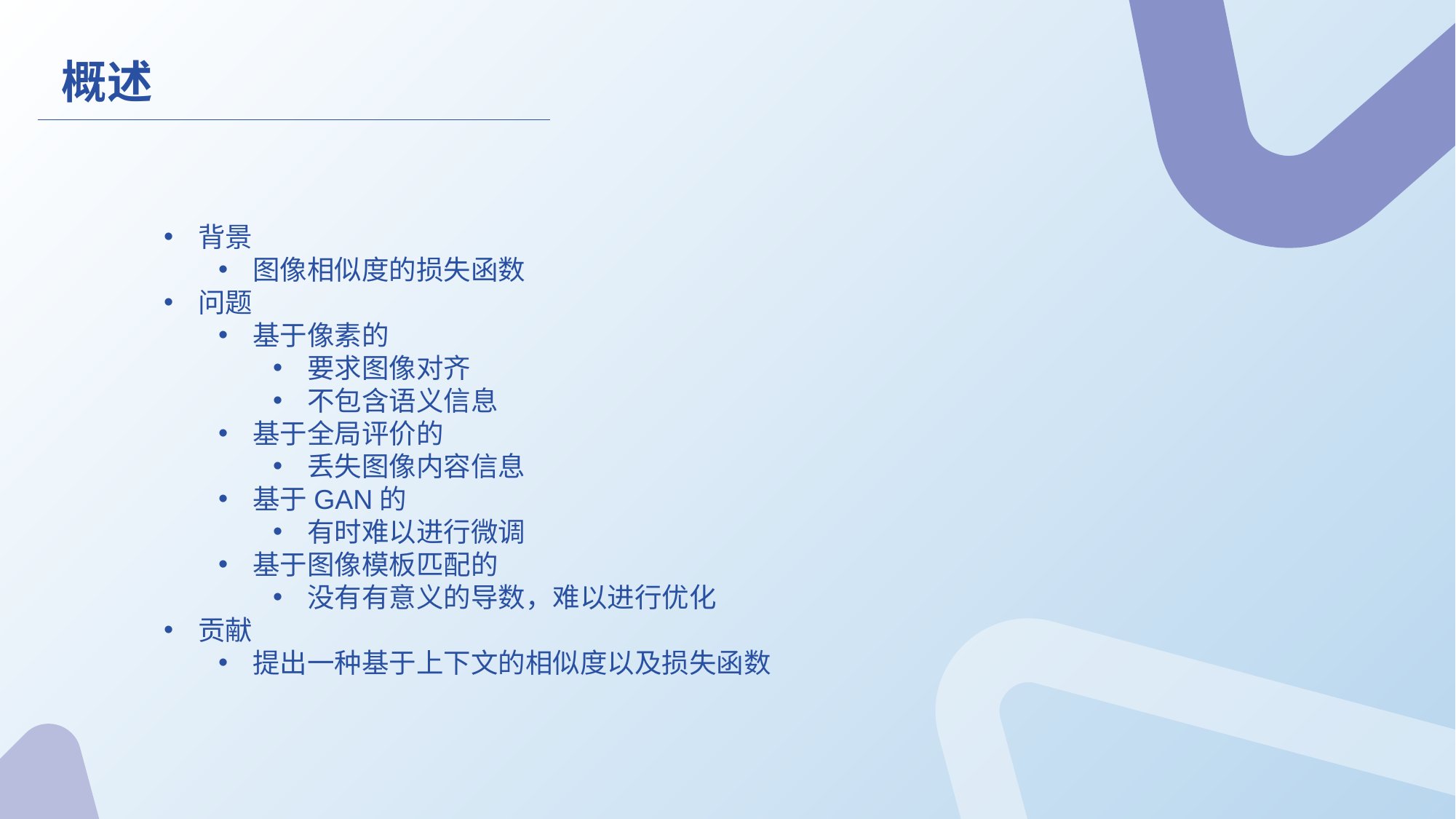

概述
背景
图像相似度的损失函数
问题
基于像素的
要求图像对齐
不包含语义信息
基于全局评价的
丢失图像内容信息
基于GAN的
有时难以进行微调
基于图像模板匹配的
没有有意义的导数，难以进行优化
贡献
提出一种基于上下文的相似度以及损失函数